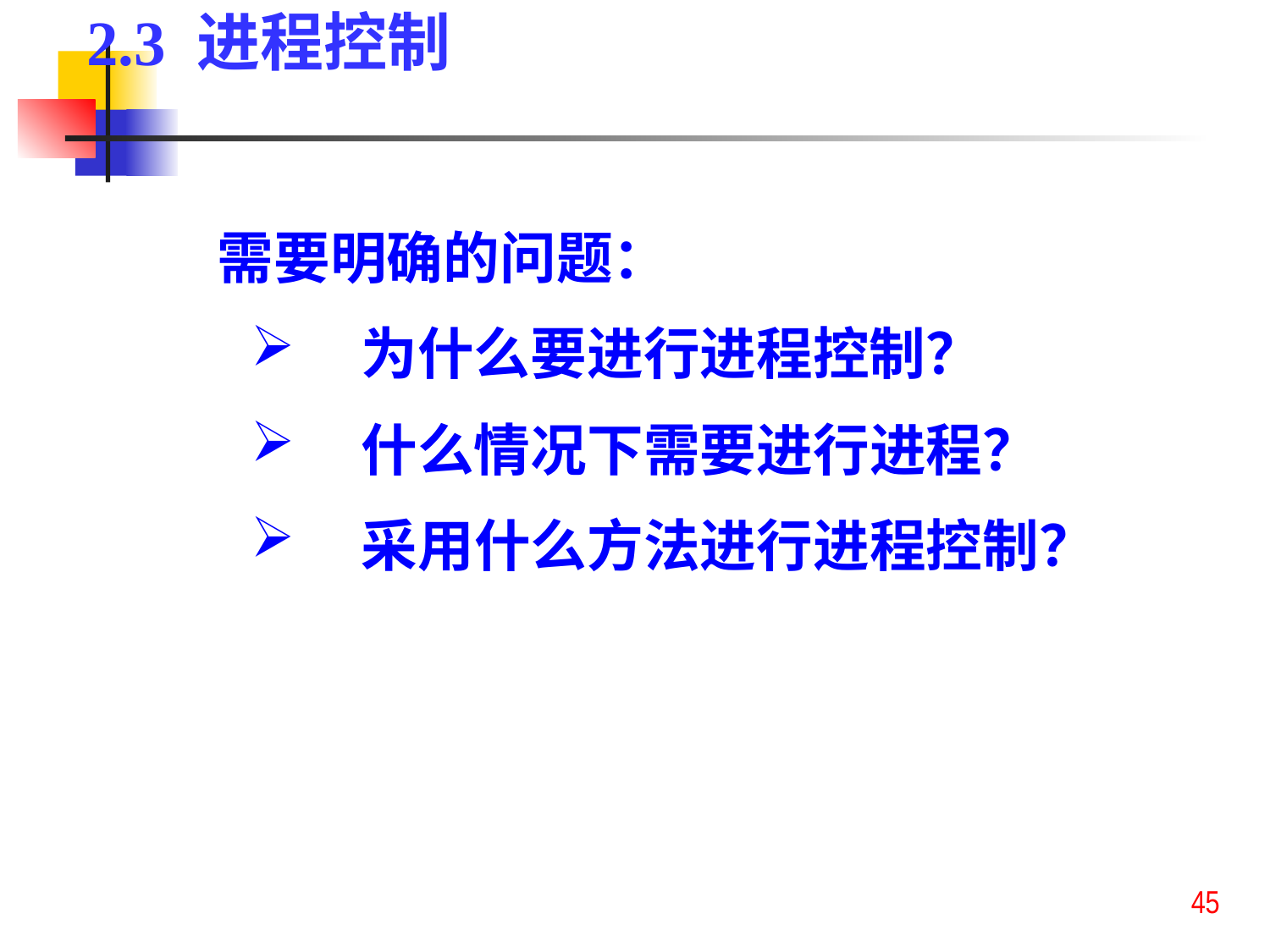

2.3 进程控制
需要明确的问题：
    为什么要进行进程控制？
    什么情况下需要进行进程？
    采用什么方法进行进程控制？
45